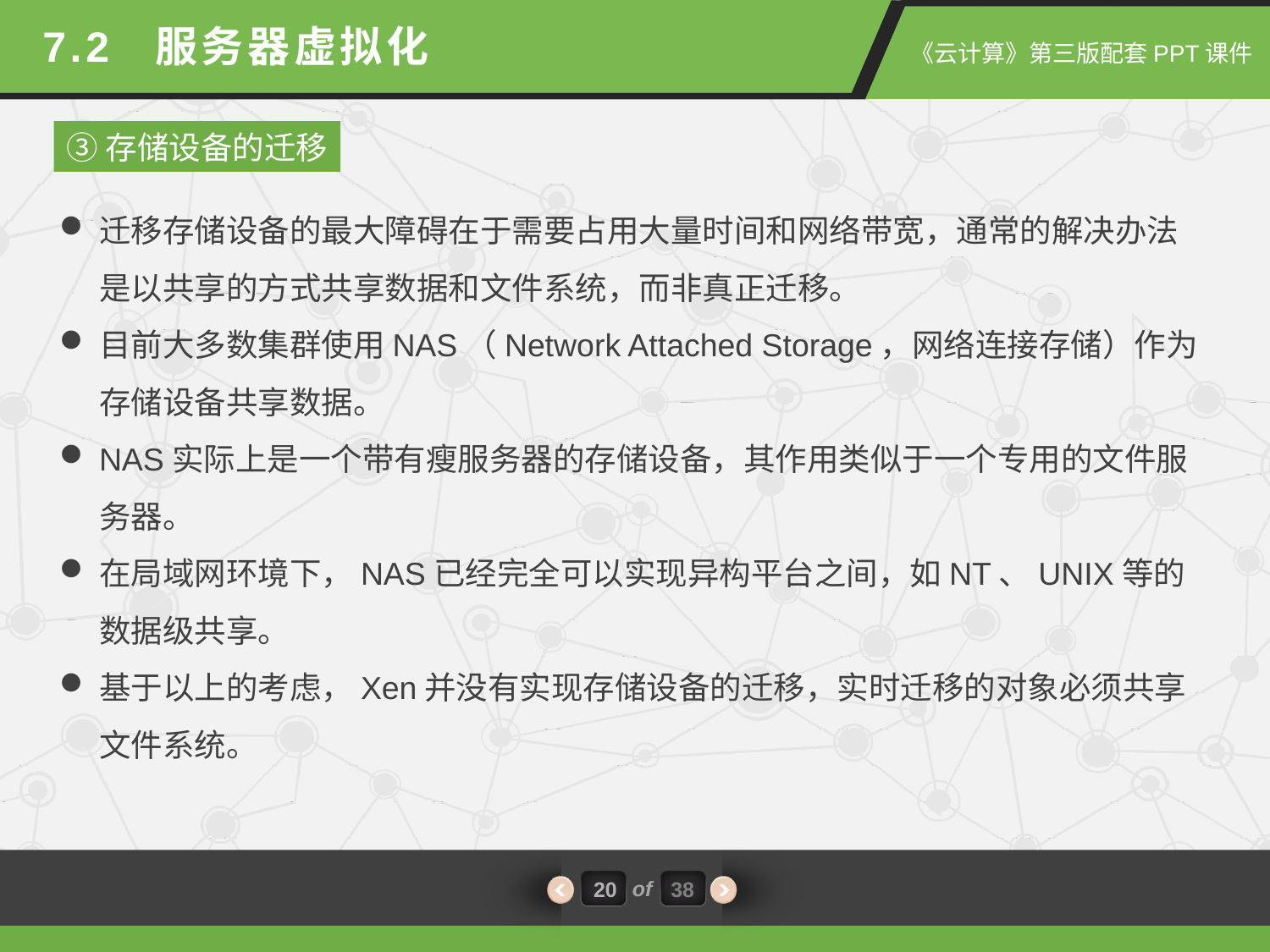

7.2  服务器虚拟化
③存储设备的迁移
迁移存储设备的最大障碍在于需要占用大量时间和网络带宽，通常的解决办法是以共享的方式共享数据和文件系统，而非真正迁移。
目前大多数集群使用NAS（Network Attached Storage，网络连接存储）作为存储设备共享数据。
NAS实际上是一个带有瘦服务器的存储设备，其作用类似于一个专用的文件服务器。
在局域网环境下，NAS已经完全可以实现异构平台之间，如NT、UNIX等的数据级共享。
基于以上的考虑，Xen并没有实现存储设备的迁移，实时迁移的对象必须共享文件系统。
20